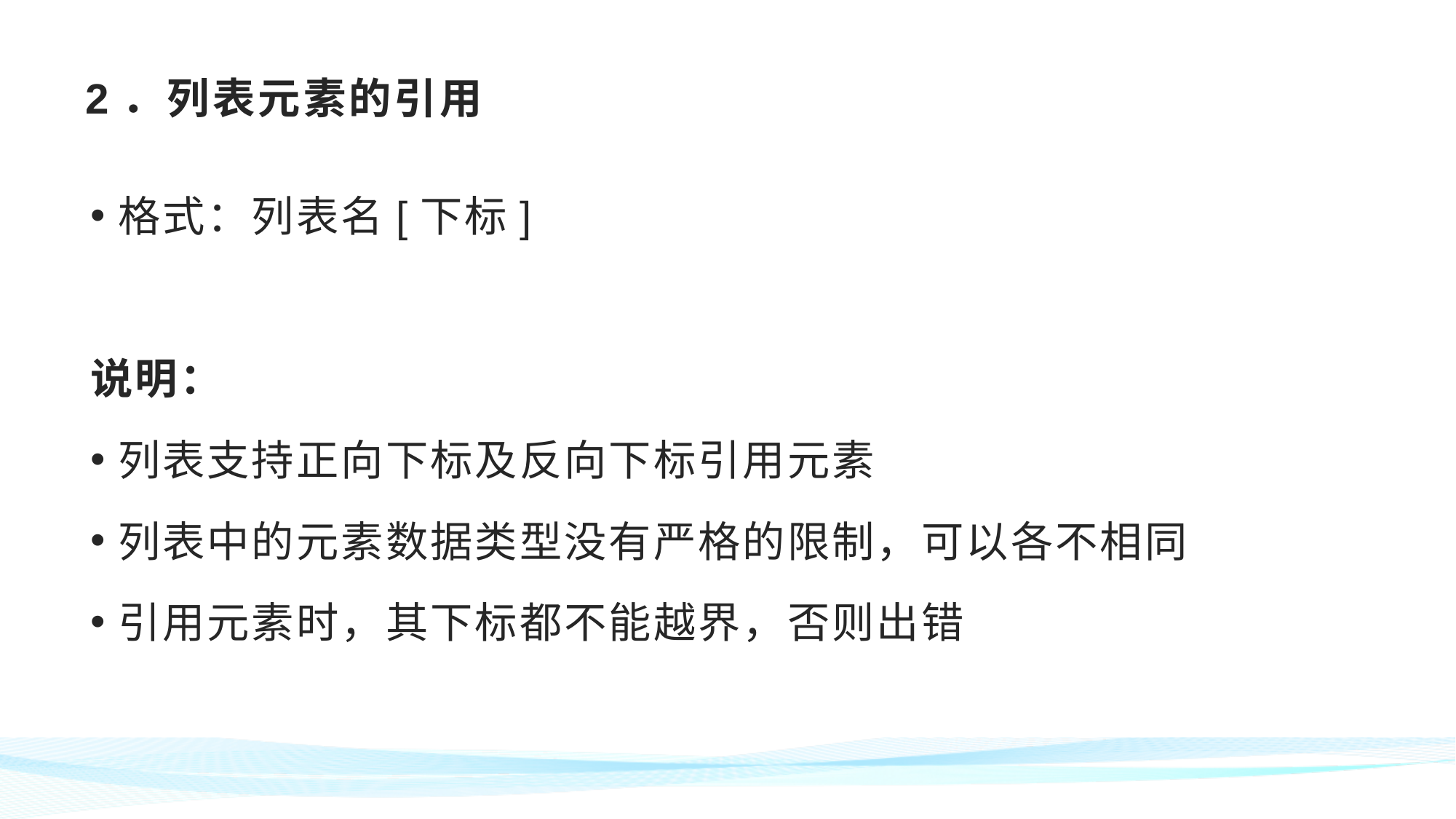

# 2．列表元素的引用
格式：列表名[下标]

说明：
列表支持正向下标及反向下标引用元素
列表中的元素数据类型没有严格的限制，可以各不相同
引用元素时，其下标都不能越界，否则出错

9